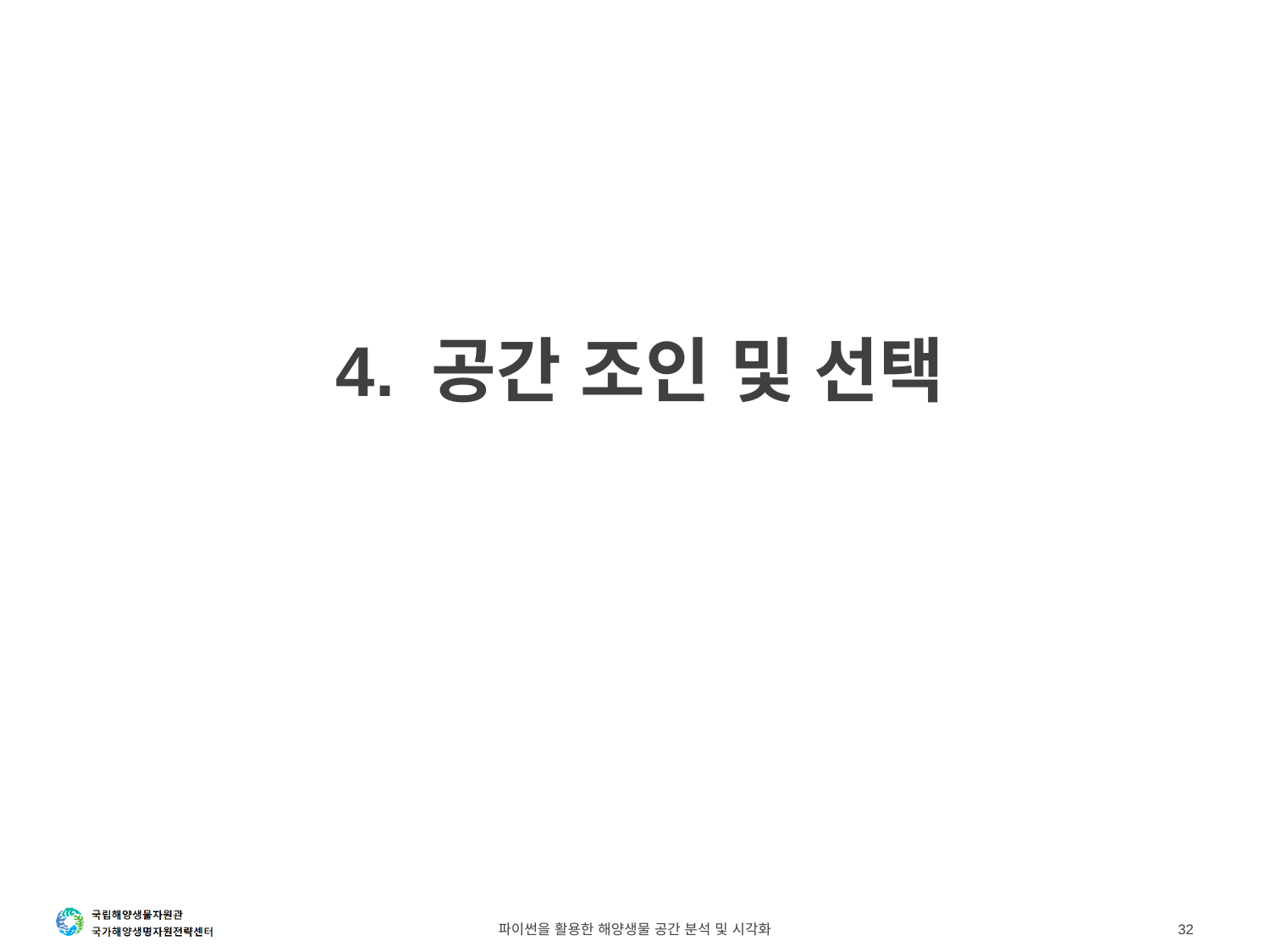

# 4. 공간 조인 및 선택
파이썬을 활용한 해양생물 공간 분석 및 시각화
32